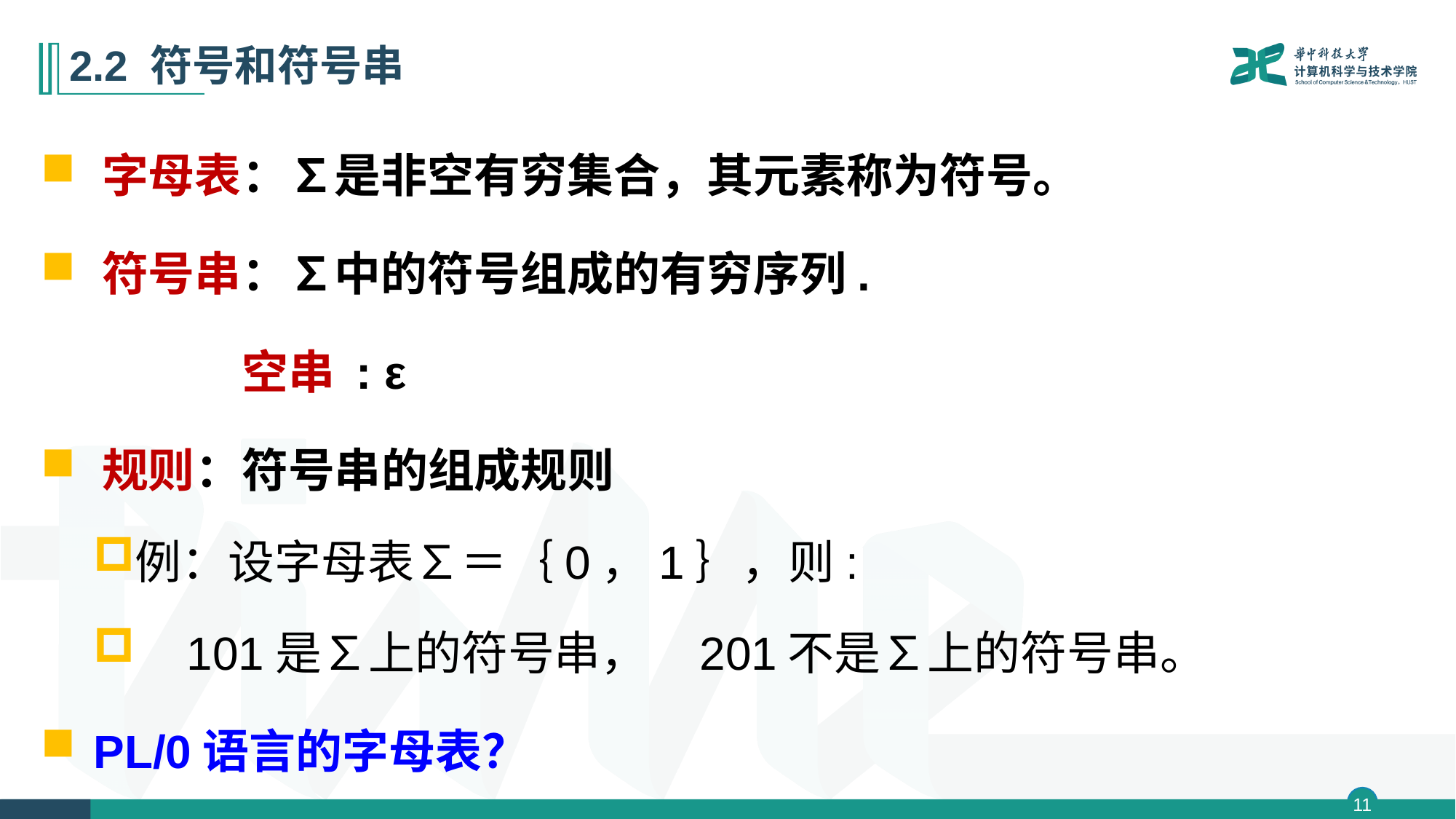

# 2.2 符号和符号串
 字母表：∑是非空有穷集合，其元素称为符号。
 符号串：∑中的符号组成的有穷序列.
                  空串 : ε
 规则：符号串的组成规则
例：设字母表∑＝｛0，1｝，则:
    101是∑上的符号串，    201不是∑上的符号串。
 PL/0语言的字母表？